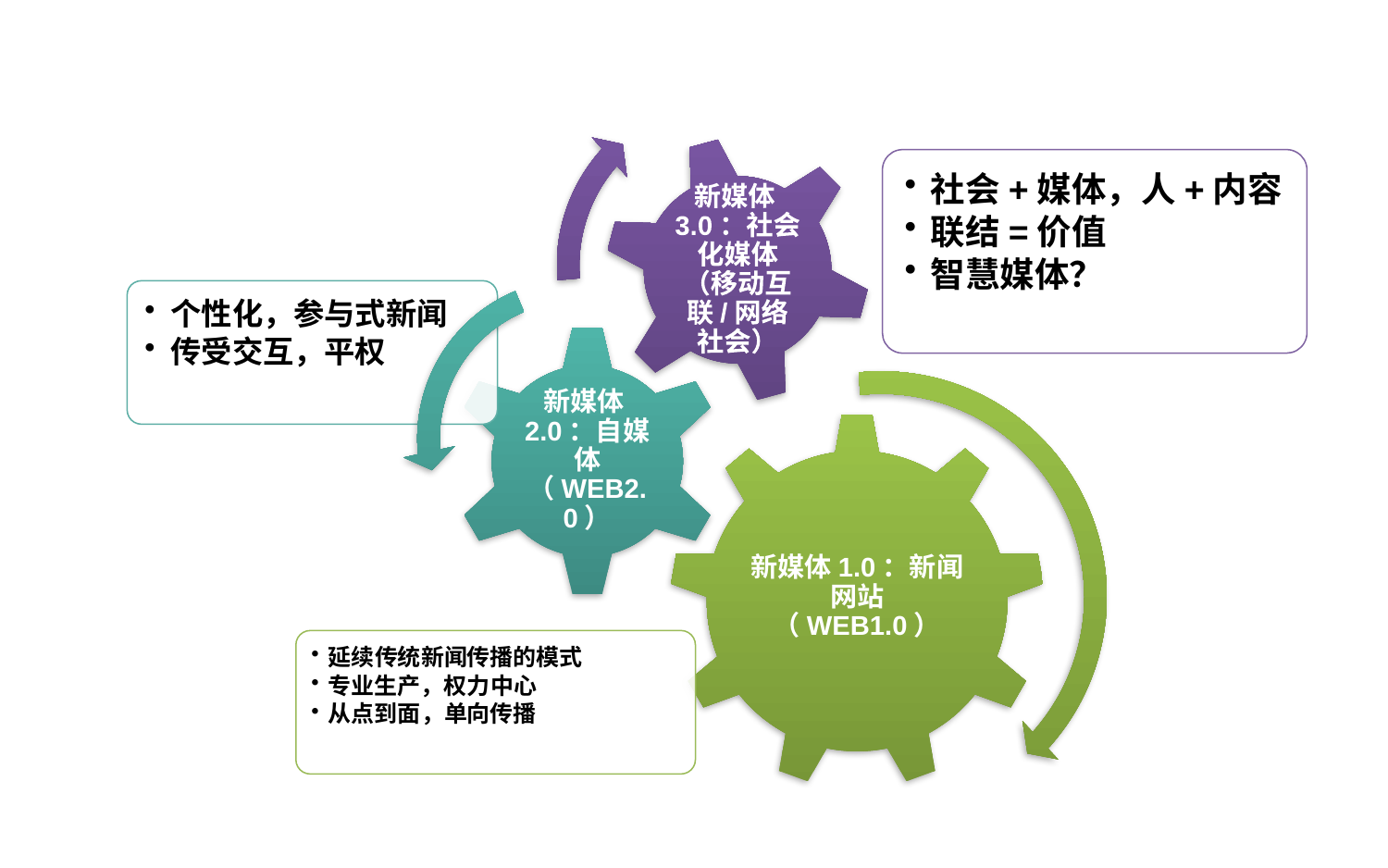

新媒体1.0：新闻网站（WEB1.0）
延续传统新闻传播的模式
专业生产，权力中心
从点到面，单向传播
新媒体2.0：自媒体（WEB2.0）
个性化，参与式新闻
传受交互，平权
新媒体3.0：社会化媒体（移动互联/网络社会）
社会+媒体，人+内容
联结=价值
智慧媒体？